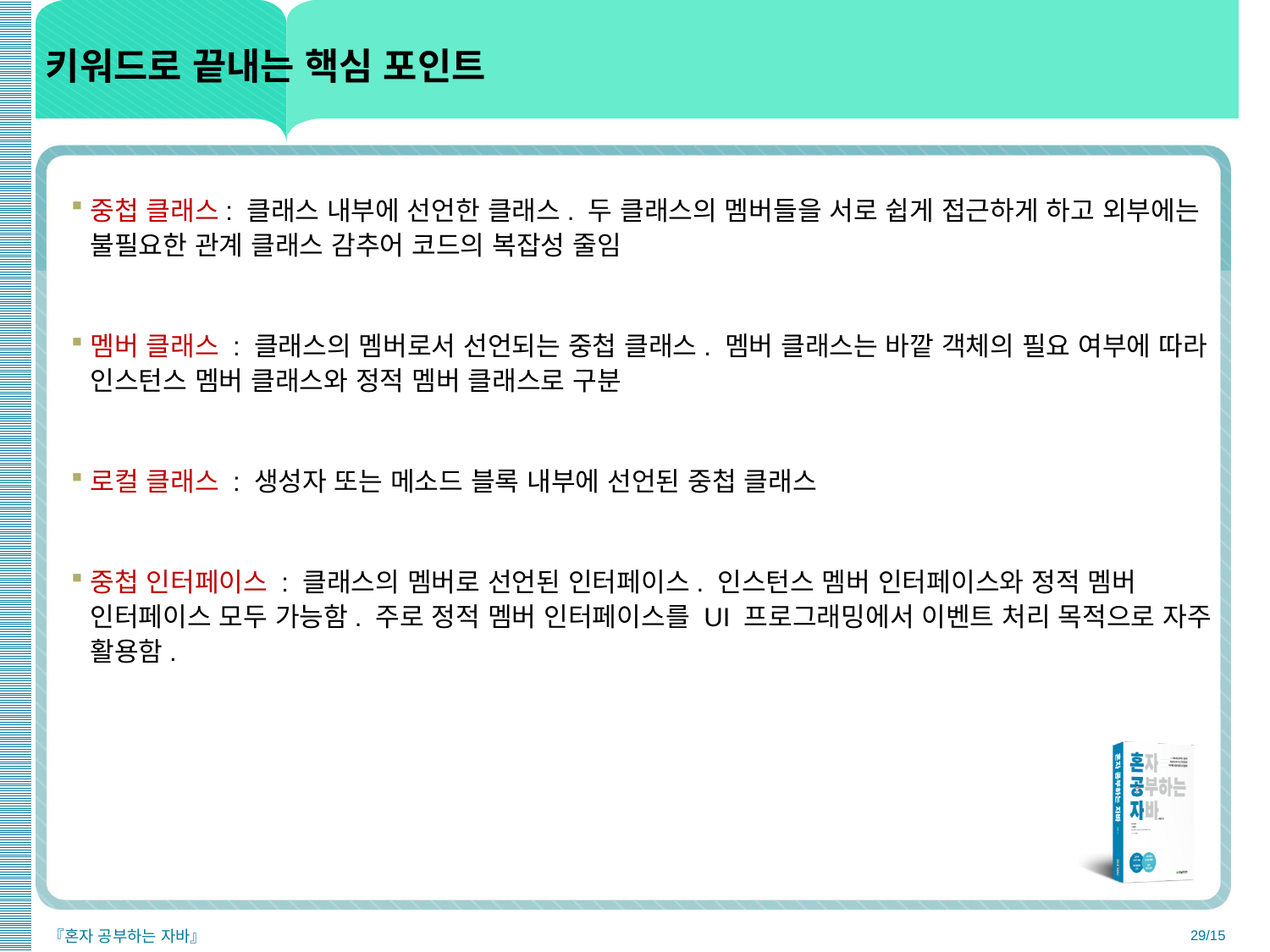

# 키워드로 끝내는 핵심 포인트

중첩 클래스: 클래스 내부에 선언한 클래스. 두 클래스의 멤버들을 서로 쉽게 접근하게 하고 외부에는 불필요한 관계 클래스 감추어 코드의 복잡성 줄임

멤버 클래스 : 클래스의 멤버로서 선언되는 중첩 클래스. 멤버 클래스는 바깥 객체의 필요 여부에 따라 인스턴스 멤버 클래스와 정적 멤버 클래스로 구분

로컬 클래스 : 생성자 또는 메소드 블록 내부에 선언된 중첩 클래스

중첩 인터페이스 : 클래스의 멤버로 선언된 인터페이스. 인스턴스 멤버 인터페이스와 정적 멤버 인터페이스 모두 가능함. 주로 정적 멤버 인터페이스를 UI 프로그래밍에서 이벤트 처리 목적으로 자주 활용함.